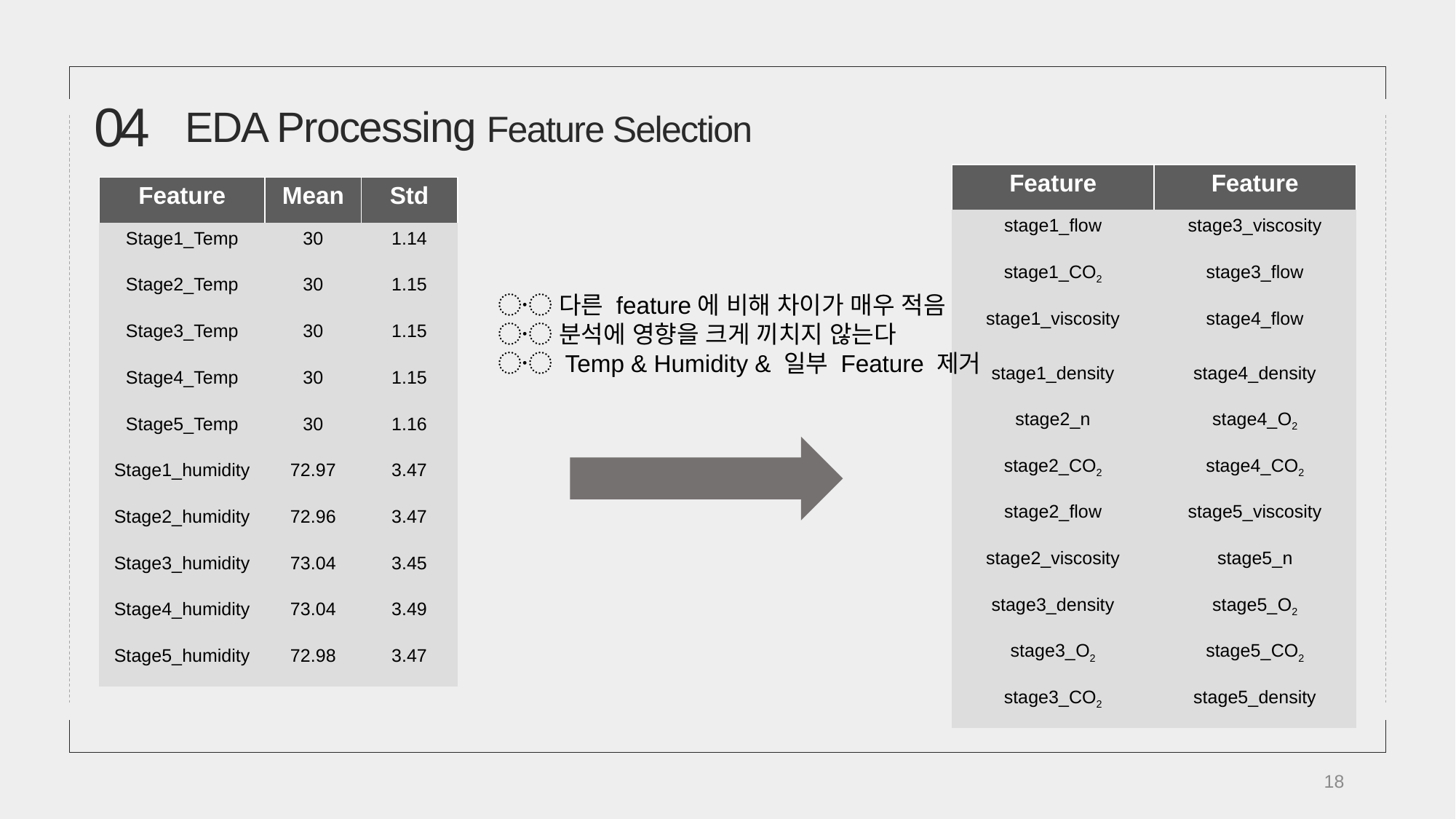

04
EDA Processing Feature Selection
| Feature | Feature |
| --- | --- |
| stage1\_flow | stage3\_viscosity |
| stage1\_CO2 | stage3\_flow |
| stage1\_viscosity | stage4\_flow |
| stage1\_density | stage4\_density |
| stage2\_n | stage4\_O2 |
| stage2\_CO2 | stage4\_CO2 |
| stage2\_flow | stage5\_viscosity |
| stage2\_viscosity | stage5\_n |
| stage3\_density | stage5\_O2 |
| stage3\_O2 | stage5\_CO2 |
| stage3\_CO2 | stage5\_density |
| Feature | Mean | Std |
| --- | --- | --- |
| Stage1\_Temp | 30 | 1.14 |
| Stage2\_Temp | 30 | 1.15 |
| Stage3\_Temp | 30 | 1.15 |
| Stage4\_Temp | 30 | 1.15 |
| Stage5\_Temp | 30 | 1.16 |
| Stage1\_humidity | 72.97 | 3.47 |
| Stage2\_humidity | 72.96 | 3.47 |
| Stage3\_humidity | 73.04 | 3.45 |
| Stage4\_humidity | 73.04 | 3.49 |
| Stage5\_humidity | 72.98 | 3.47 |
〮 다른 feature에 비해 차이가 매우 적음
〮 분석에 영향을 크게 끼치지 않는다
〮 Temp & Humidity & 일부 Feature 제거

18